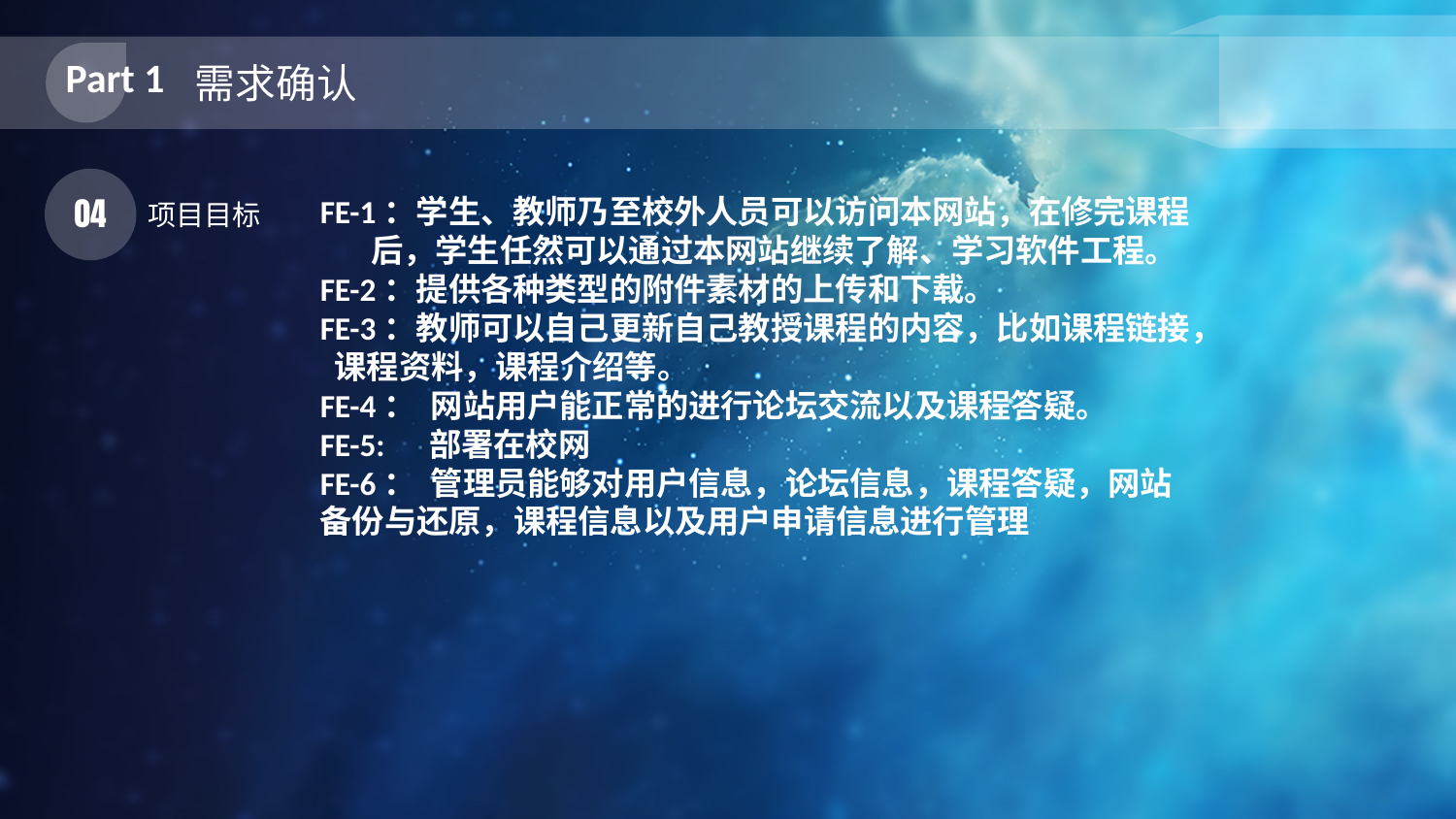

Part 1
需求确认
04
项目目标
FE-1：学生、教师乃至校外人员可以访问本网站，在修完课程        后，学生任然可以通过本网站继续了解、学习软件工程。
FE-2：提供各种类型的附件素材的上传和下载。
FE-3：教师可以自己更新自己教授课程的内容，比如课程链接，  课程资料，课程介绍等。
FE-4：  网站用户能正常的进行论坛交流以及课程答疑。
FE-5:     部署在校网
FE-6：  管理员能够对用户信息，论坛信息，课程答疑，网站备份与还原，课程信息以及用户申请信息进行管理